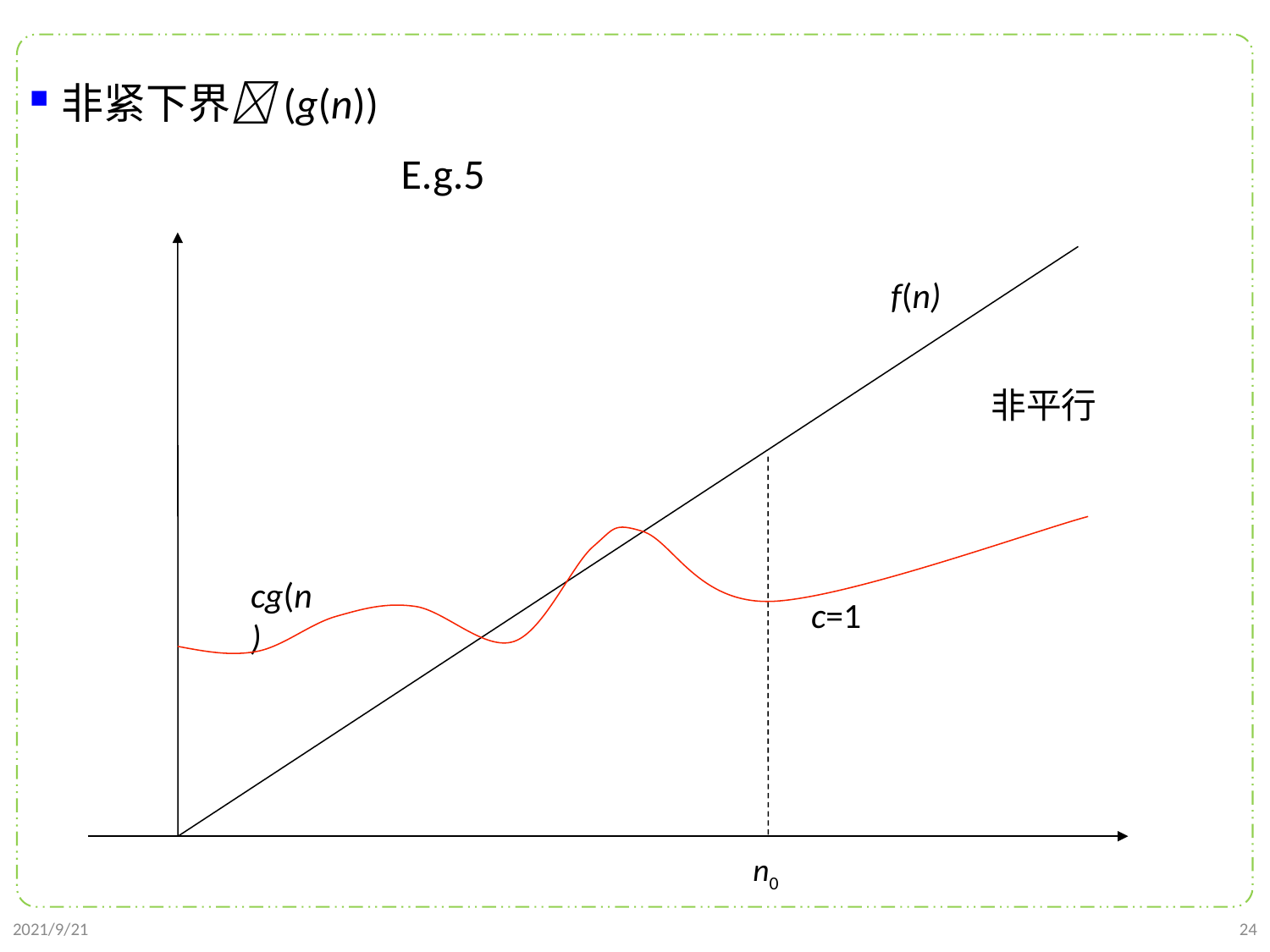

非紧下界ω(g(n))
E.g.5

f(n)
非平行

cg(n)
c=1

n0

2021/9/21
24